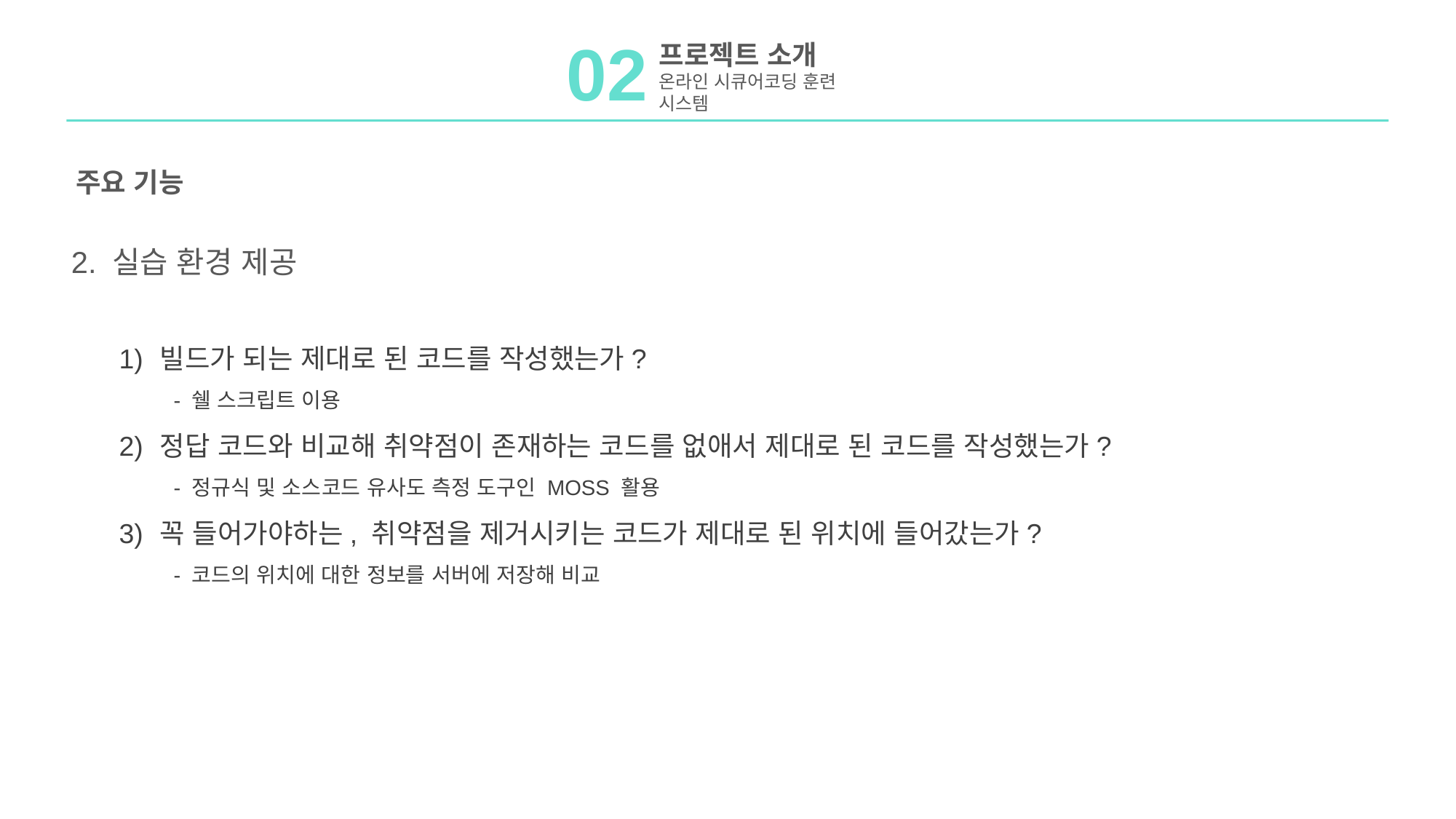

02
프로젝트 소개
온라인 시큐어코딩 훈련 시스템

주요 기능
2. 실습 환경 제공
빌드가 되는 제대로 된 코드를 작성했는가?
- 쉘 스크립트 이용
정답 코드와 비교해 취약점이 존재하는 코드를 없애서 제대로 된 코드를 작성했는가?
- 정규식 및 소스코드 유사도 측정 도구인 MOSS 활용
꼭 들어가야하는, 취약점을 제거시키는 코드가 제대로 된 위치에 들어갔는가?
- 코드의 위치에 대한 정보를 서버에 저장해 비교